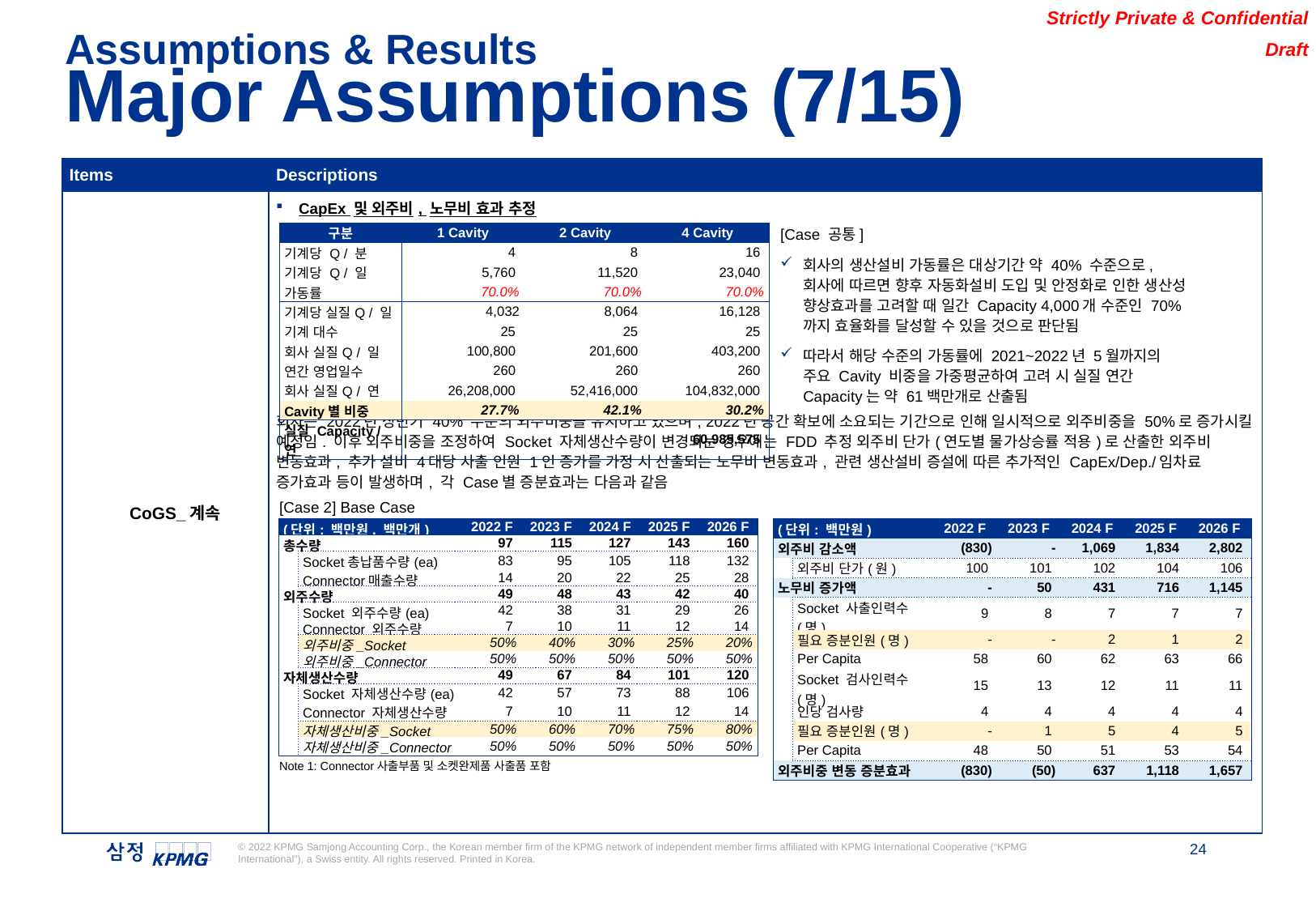

Assumptions & Results
Major Assumptions (7/15)
| Items | Descriptions |
| --- | --- |
| CoGS\_계속 | CapEx 및 외주비, 노무비 효과 추정 회사는 2022년 상반기 40% 수준의 외주비중을 유지하고 있으며, 2022년 공간 확보에 소요되는 기간으로 인해 일시적으로 외주비중을 50%로 증가시킬 예정임. 이후 외주비중을 조정하여 Socket 자체생산수량이 변경되는 경우에는 FDD 추정 외주비 단가(연도별 물가상승률 적용)로 산출한 외주비 변동효과, 추가 설비 4대당 사출 인원 1인 증가를 가정 시 산출되는 노무비 변동효과, 관련 생산설비 증설에 따른 추가적인 CapEx/Dep./임차료 증가효과 등이 발생하며, 각 Case별 증분효과는 다음과 같음 |
| 구분 | 1 Cavity | 2 Cavity | 4 Cavity |
| --- | --- | --- | --- |
| 기계당 Q / 분 | 4 | 8 | 16 |
| 기계당 Q / 일 | 5,760 | 11,520 | 23,040 |
| 가동률 | 70.0% | 70.0% | 70.0% |
| 기계당 실질Q / 일 | 4,032 | 8,064 | 16,128 |
| 기계 대수 | 25 | 25 | 25 |
| 회사 실질Q / 일 | 100,800 | 201,600 | 403,200 |
| 연간 영업일수 | 260 | 260 | 260 |
| 회사 실질Q / 연 | 26,208,000 | 52,416,000 | 104,832,000 |
| Cavity별 비중 | 27.7% | 42.1% | 30.2% |
| 실질 Capacity / 연 |  |  | 60,985,575 |
[Case 공통]
회사의 생산설비 가동률은 대상기간 약 40% 수준으로, 회사에 따르면 향후 자동화설비 도입 및 안정화로 인한 생산성 향상효과를 고려할 때 일간 Capacity 4,000개 수준인 70%까지 효율화를 달성할 수 있을 것으로 판단됨
따라서 해당 수준의 가동률에 2021~2022년 5월까지의 주요 Cavity 비중을 가중평균하여 고려 시 실질 연간 Capacity는 약 61백만개로 산출됨
[Case 2] Base Case
| (단위: 백만원) |  | 2022 F | 2023 F | 2024 F | 2025 F | 2026 F |
| --- | --- | --- | --- | --- | --- | --- |
| 외주비 감소액 |  | (830) | - | 1,069 | 1,834 | 2,802 |
|  | 외주비 단가(원) | 100 | 101 | 102 | 104 | 106 |
| 노무비 증가액 |  | - | 50 | 431 | 716 | 1,145 |
|  | Socket 사출인력수(명) | 9 | 8 | 7 | 7 | 7 |
|  | 필요 증분인원(명) | - | - | 2 | 1 | 2 |
|  | Per Capita | 58 | 60 | 62 | 63 | 66 |
|  | Socket 검사인력수(명) | 15 | 13 | 12 | 11 | 11 |
|  | 인당 검사량 | 4 | 4 | 4 | 4 | 4 |
|  | 필요 증분인원(명) | - | 1 | 5 | 4 | 5 |
|  | Per Capita | 48 | 50 | 51 | 53 | 54 |
| 외주비중 변동 증분효과 |  | (830) | (50) | 637 | 1,118 | 1,657 |
| (단위: 백만원, 백만개) |  | 2022 F | 2023 F | 2024 F | 2025 F | 2026 F |
| --- | --- | --- | --- | --- | --- | --- |
| 총수량 |  | 97 | 115 | 127 | 143 | 160 |
|  | Socket총납품수량(ea) | 83 | 95 | 105 | 118 | 132 |
|  | Connector매출수량 | 14 | 20 | 22 | 25 | 28 |
| 외주수량 |  | 49 | 48 | 43 | 42 | 40 |
|  | Socket 외주수량(ea) | 42 | 38 | 31 | 29 | 26 |
|  | Connector 외주수량 | 7 | 10 | 11 | 12 | 14 |
|  | 외주비중\_Socket | 50% | 40% | 30% | 25% | 20% |
|  | 외주비중\_Connector | 50% | 50% | 50% | 50% | 50% |
| 자체생산수량 |  | 49 | 67 | 84 | 101 | 120 |
|  | Socket 자체생산수량(ea) | 42 | 57 | 73 | 88 | 106 |
|  | Connector 자체생산수량 | 7 | 10 | 11 | 12 | 14 |
|  | 자체생산비중\_Socket | 50% | 60% | 70% | 75% | 80% |
|  | 자체생산비중\_Connector | 50% | 50% | 50% | 50% | 50% |
Note 1: Connector사출부품 및 소켓완제품 사출품 포함